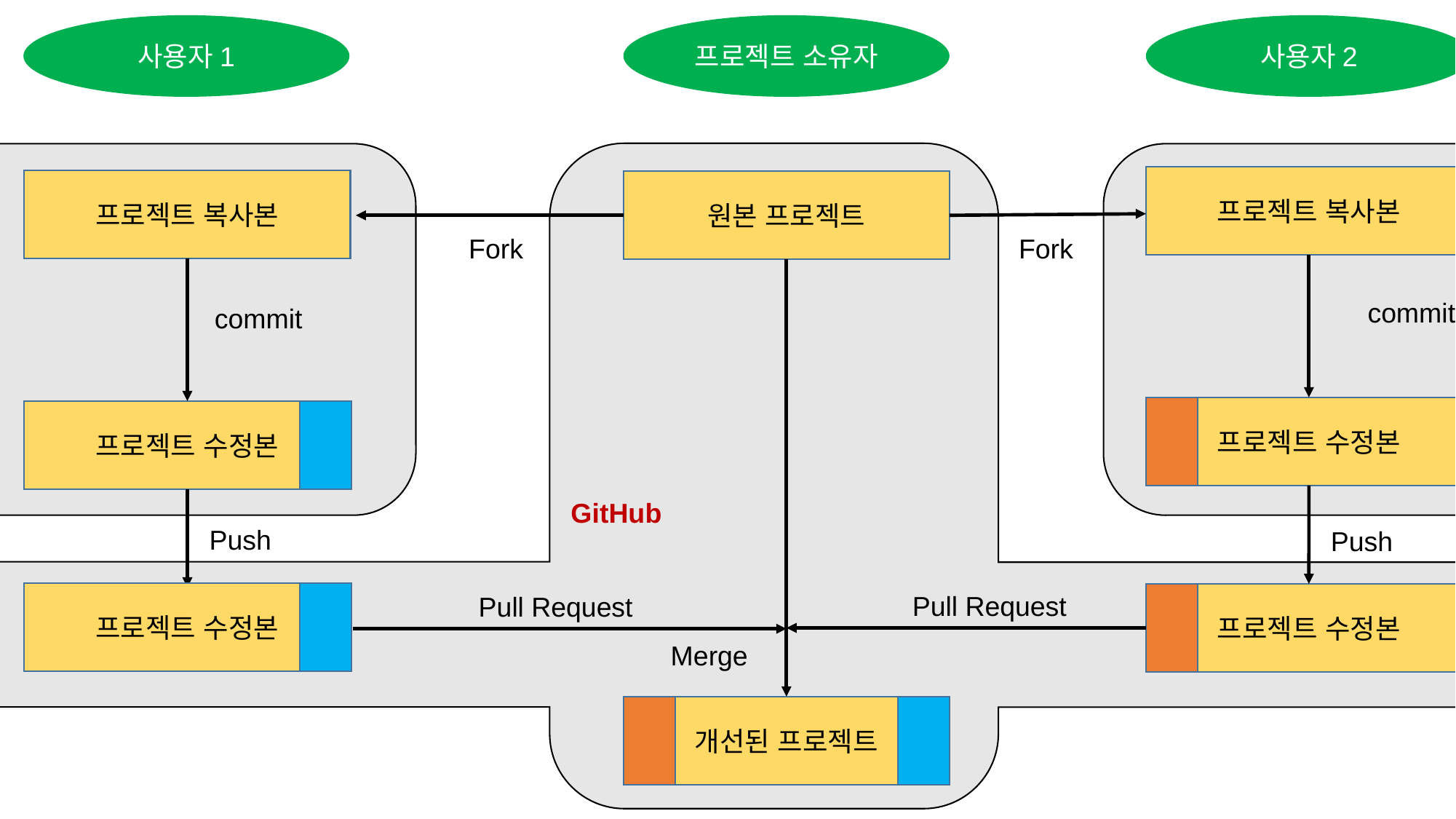

사용자1
프로젝트 소유자
사용자2

Local
환경
Local
환경
프로젝트 복사본
프로젝트 복사본
원본 프로젝트
Fork
Fork
commit
commit
프로젝트 수정본

프로젝트 수정본

GitHub
Push
Push
프로젝트 수정본

Pull Request
프로젝트 수정본

Pull Request
Merge

개선된 프로젝트